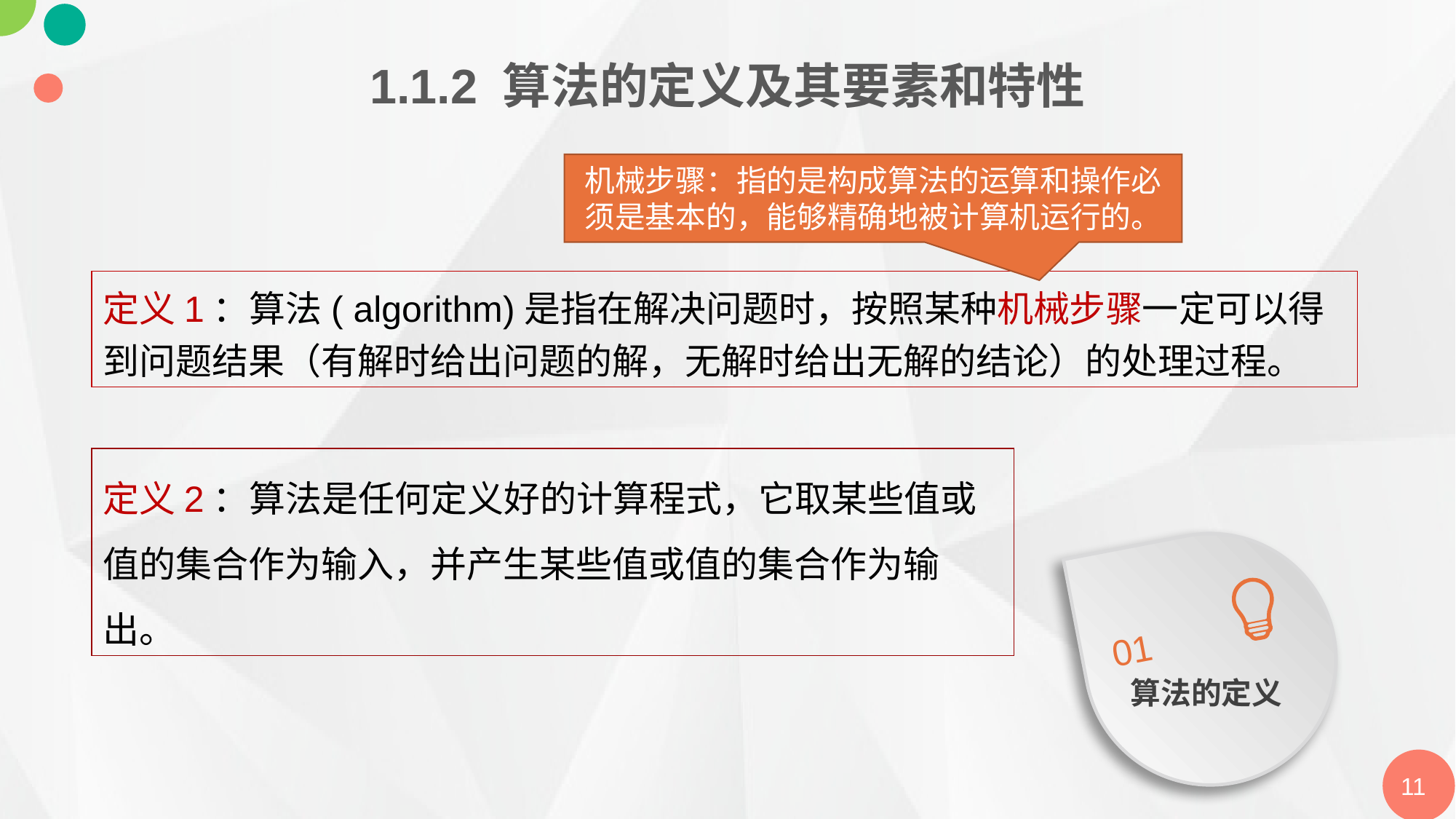

1.1.2 算法的定义及其要素和特性
机械步骤：指的是构成算法的运算和操作必须是基本的，能够精确地被计算机运行的。
定义1：算法( algorithm)是指在解决问题时，按照某种机械步骤一定可以得到问题结果（有解时给出问题的解，无解时给出无解的结论）的处理过程。
定义2：算法是任何定义好的计算程式，它取某些值或值的集合作为输入，并产生某些值或值的集合作为输出。

01
算法的定义